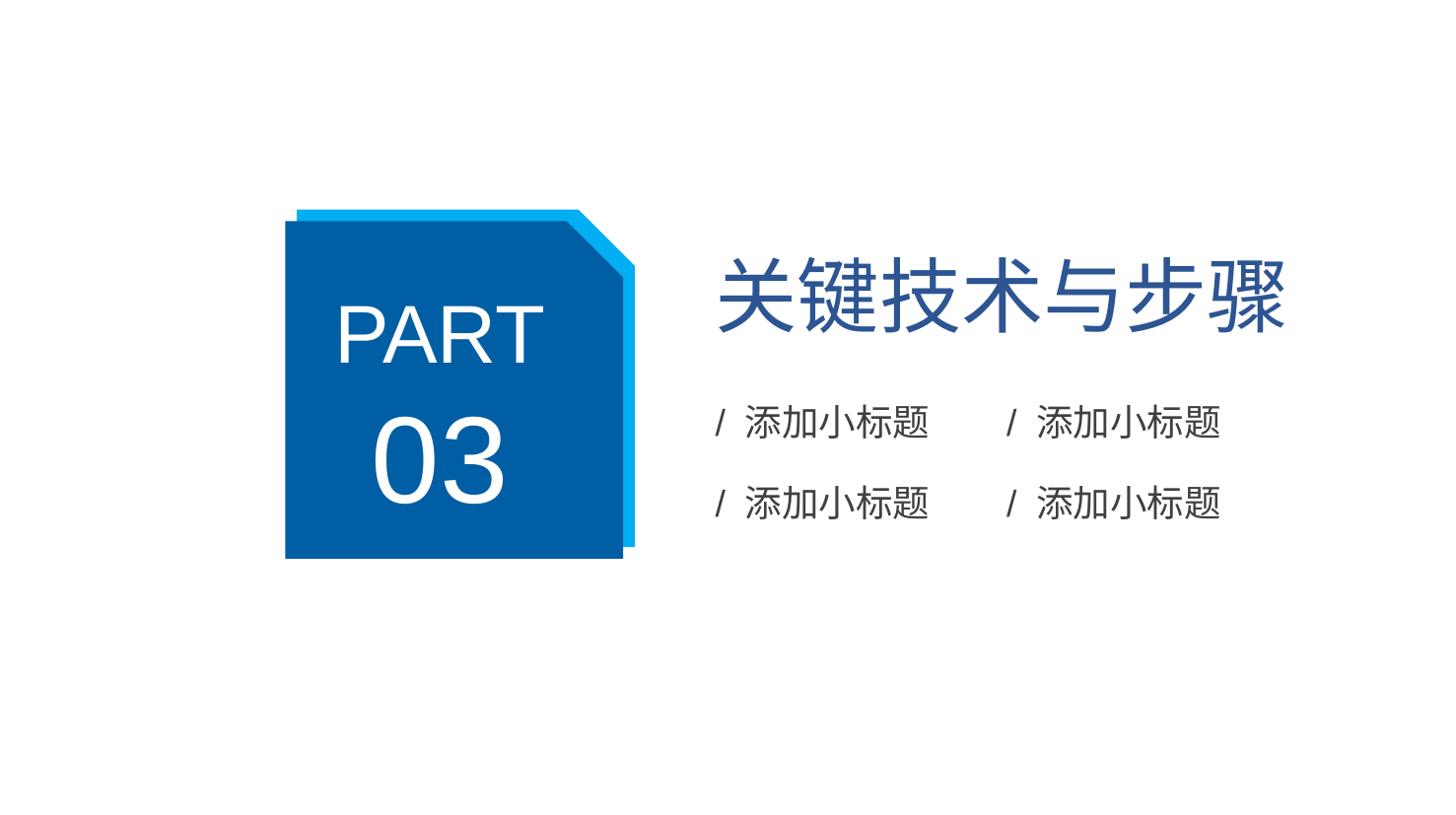

PART
03
关键技术与步骤
/ 添加小标题
/ 添加小标题
/ 添加小标题
/ 添加小标题